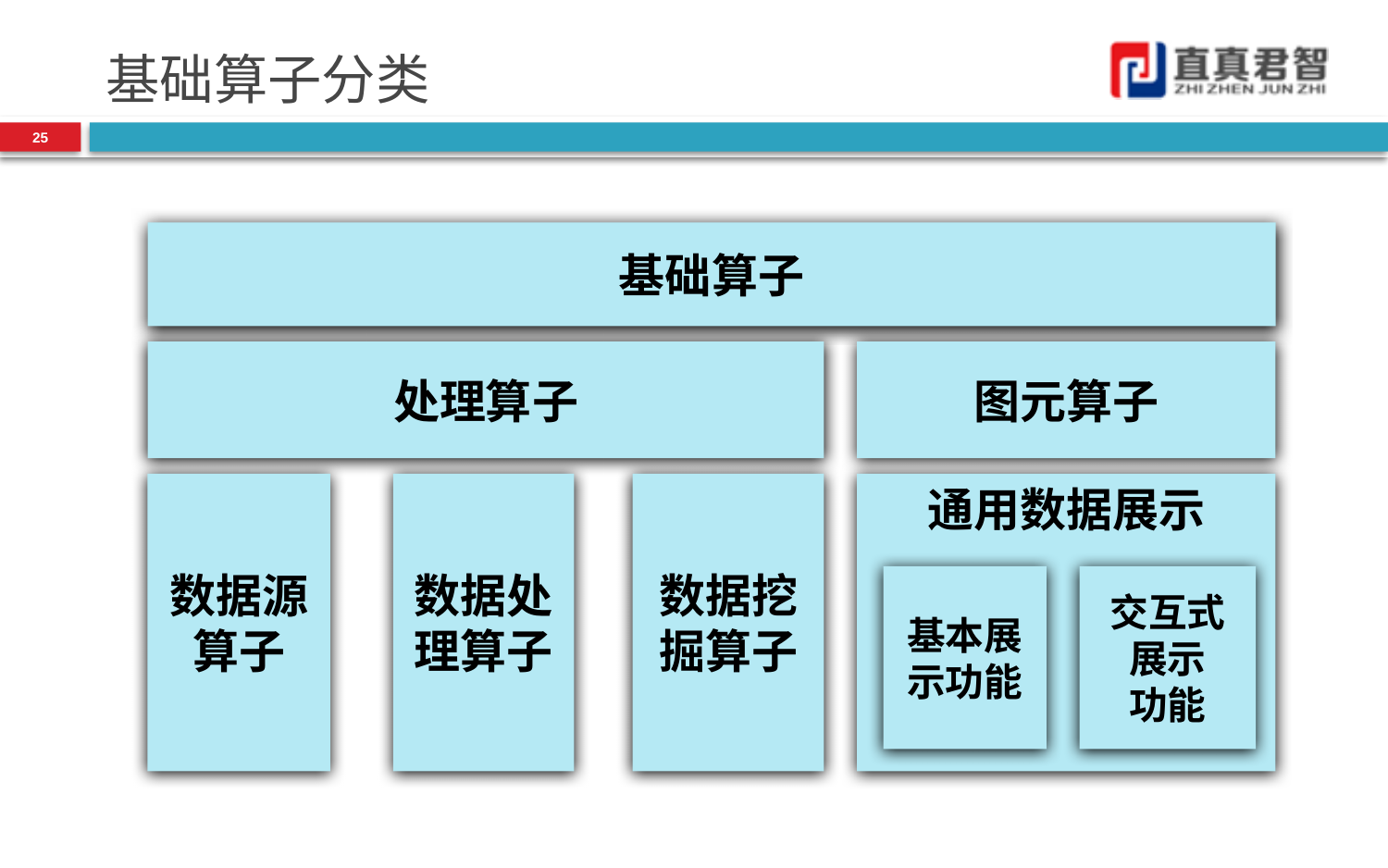

# 基础算子分类
25
基础算子
处理算子
图元算子
数据源
算子
数据处理算子
数据挖掘算子
通用数据展示
基本展示功能
交互式展示
功能